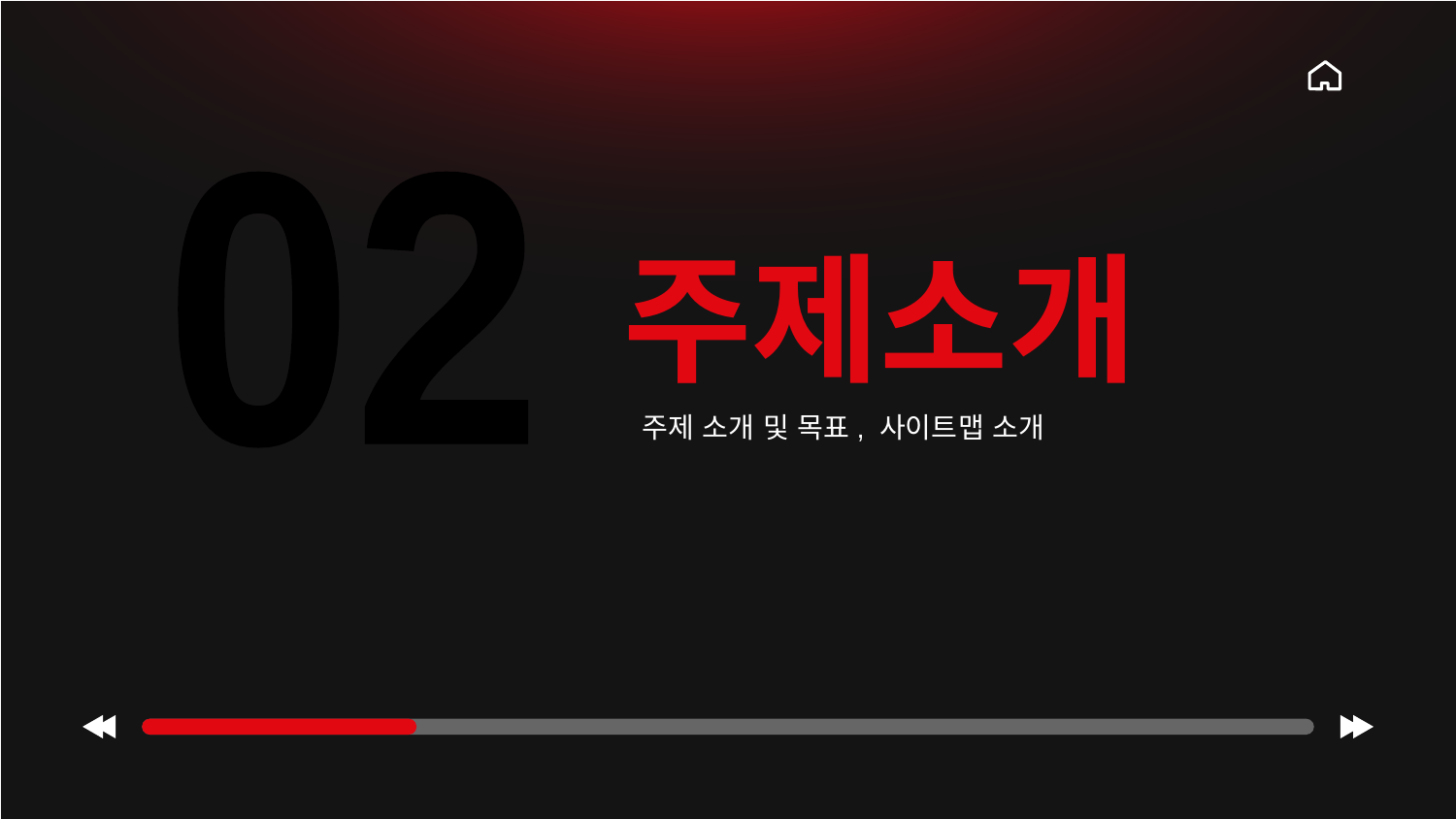

02
# 주제소개
주제 소개 및 목표, 사이트맵 소개